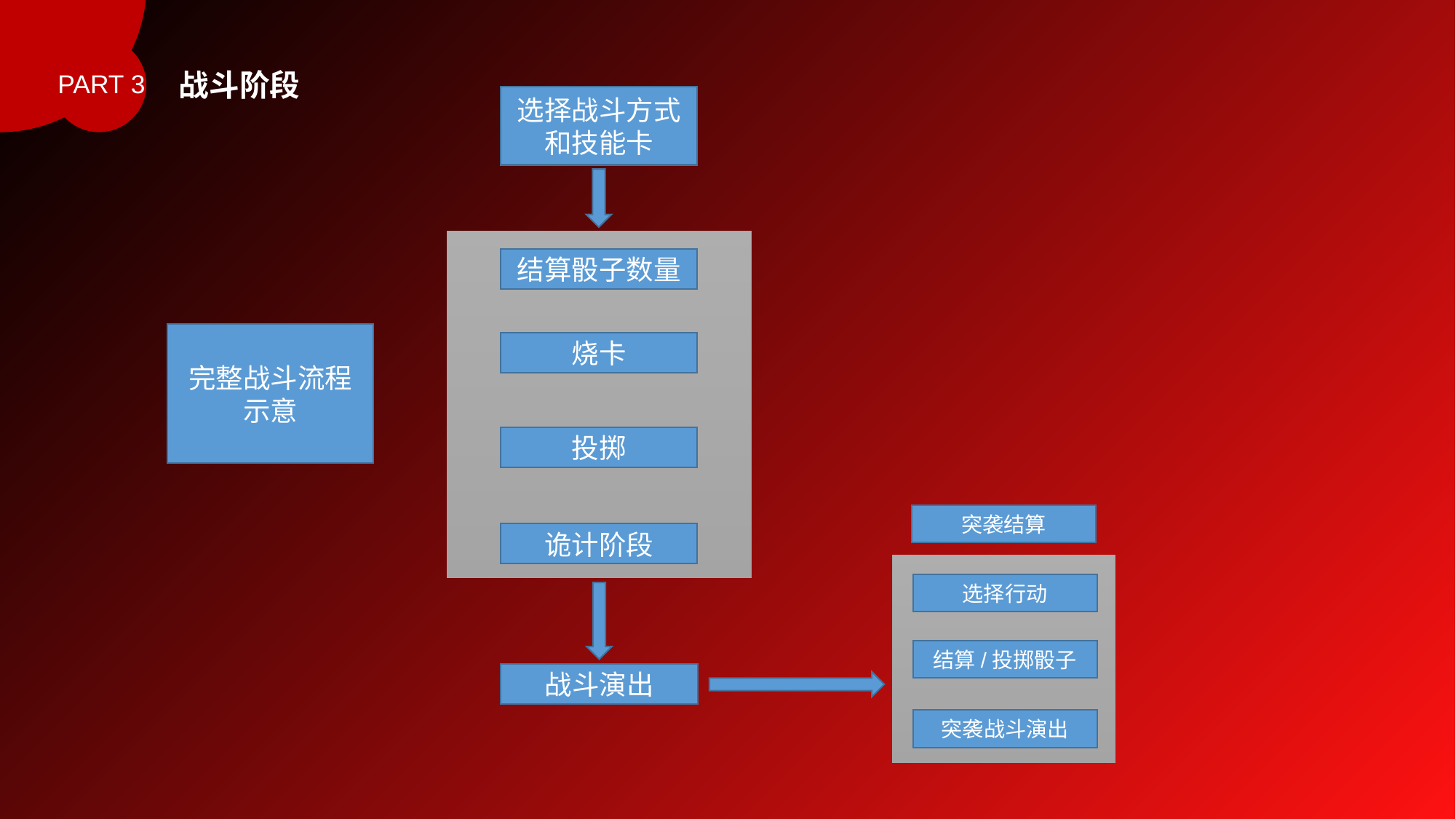

战斗阶段
PART 3
选择战斗方式和技能卡

结算骰子数量
完整战斗流程示意
烧卡
投掷
突袭结算
诡计阶段

选择行动

结算/投掷骰子
战斗演出
突袭战斗演出